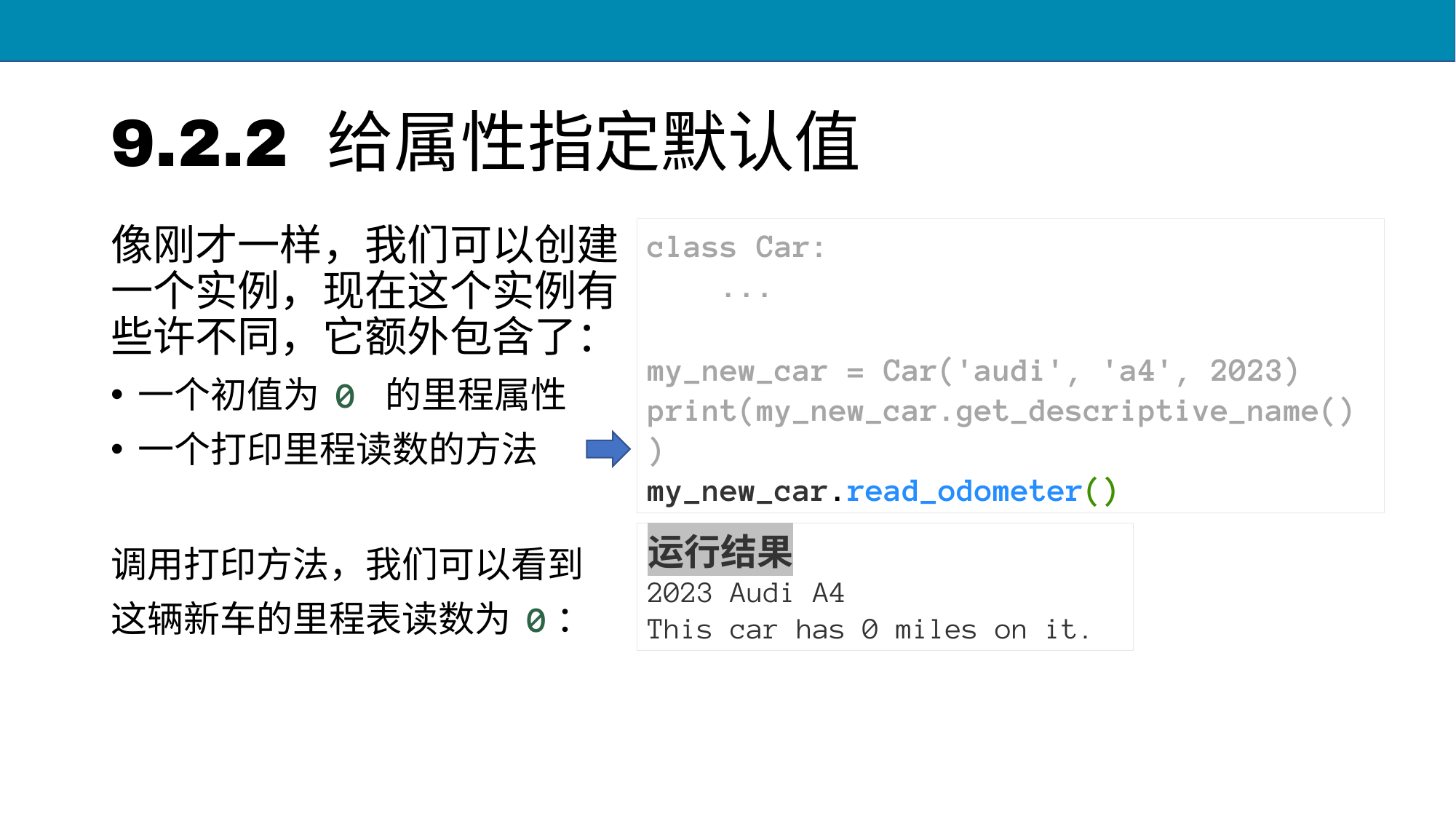

# 9.2.2 给属性指定默认值
像刚才一样，我们可以创建一个实例，现在这个实例有些许不同，它额外包含了：
一个初值为 0 的里程属性
一个打印里程读数的方法

调用打印方法，我们可以看到
这辆新车的里程表读数为 0：

class Car:
    ...
my_new_car = Car('audi', 'a4', 2023)
print(my_new_car.get_descriptive_name())
my_new_car.read_odometer()

运行结果
2023 Audi A4
This car has 0 miles on it.